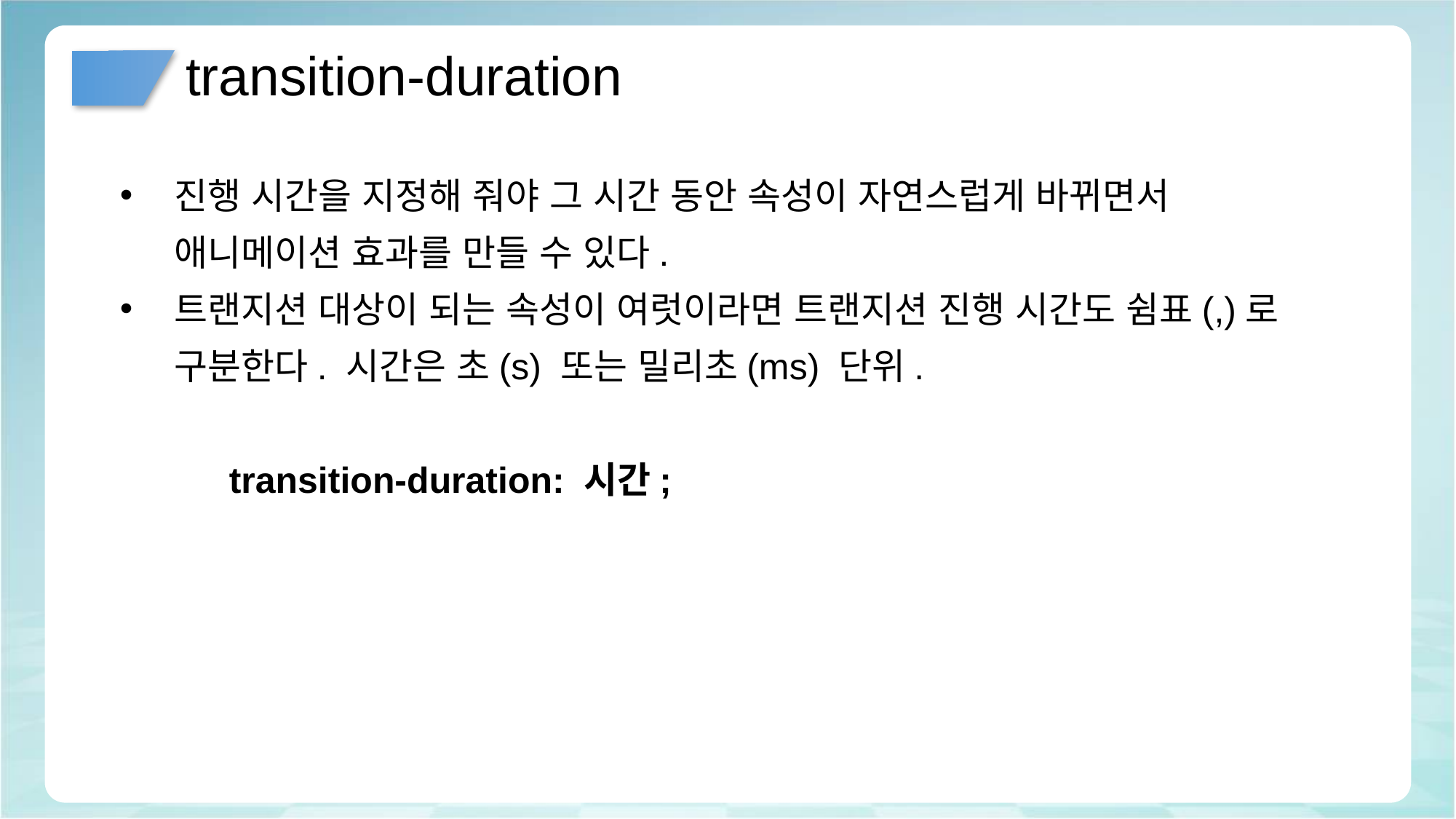

# transition-duration
진행 시간을 지정해 줘야 그 시간 동안 속성이 자연스럽게 바뀌면서 애니메이션 효과를 만들 수 있다.
트랜지션 대상이 되는 속성이 여럿이라면 트랜지션 진행 시간도 쉼표(,)로 구분한다. 시간은 초(s) 또는 밀리초(ms) 단위.

	transition-duration: 시간;